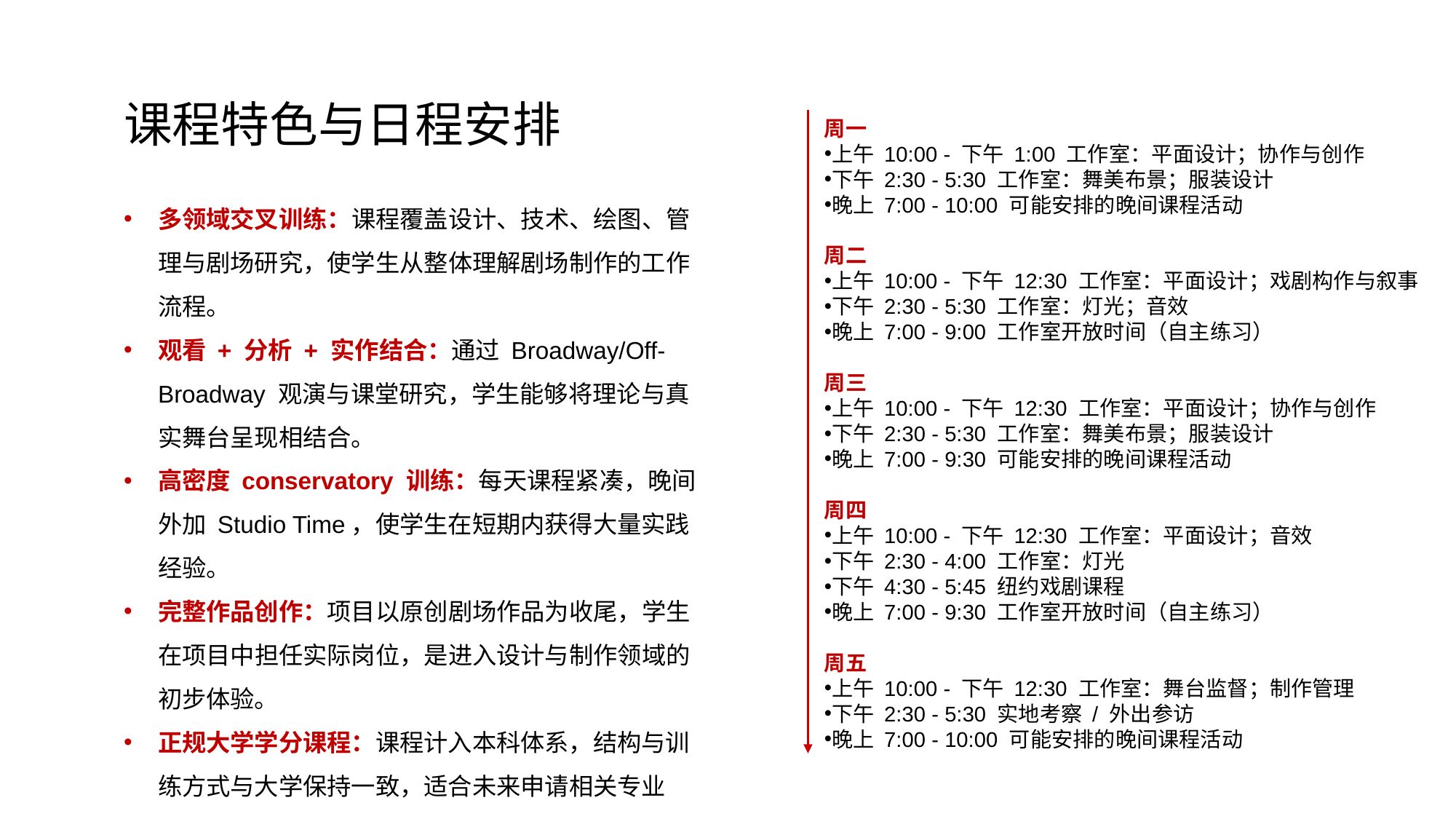

课程特色与日程安排
周一
上午 10:00 - 下午 1:00 工作室：平面设计；协作与创作
下午 2:30 - 5:30 工作室：舞美布景；服装设计
晚上 7:00 - 10:00 可能安排的晚间课程活动

周二
上午 10:00 - 下午 12:30 工作室：平面设计；戏剧构作与叙事
下午 2:30 - 5:30 工作室：灯光；音效
晚上 7:00 - 9:00 工作室开放时间（自主练习）

周三
上午 10:00 - 下午 12:30 工作室：平面设计；协作与创作
下午 2:30 - 5:30 工作室：舞美布景；服装设计
晚上 7:00 - 9:30 可能安排的晚间课程活动

周四
上午 10:00 - 下午 12:30 工作室：平面设计；音效
下午 2:30 - 4:00 工作室：灯光
下午 4:30 - 5:45 纽约戏剧课程
晚上 7:00 - 9:30 工作室开放时间（自主练习）

周五
上午 10:00 - 下午 12:30 工作室：舞台监督；制作管理
下午 2:30 - 5:30 实地考察 / 外出参访
晚上 7:00 - 10:00 可能安排的晚间课程活动
多领域交叉训练：课程覆盖设计、技术、绘图、管理与剧场研究，使学生从整体理解剧场制作的工作流程。
观看 + 分析 + 实作结合：通过 Broadway/Off-Broadway 观演与课堂研究，学生能够将理论与真实舞台呈现相结合。
高密度 conservatory 训练：每天课程紧凑，晚间外加 Studio Time，使学生在短期内获得大量实践经验。
完整作品创作：项目以原创剧场作品为收尾，学生在项目中担任实际岗位，是进入设计与制作领域的初步体验。
正规大学学分课程：课程计入本科体系，结构与训练方式与大学保持一致，适合未来申请相关专业